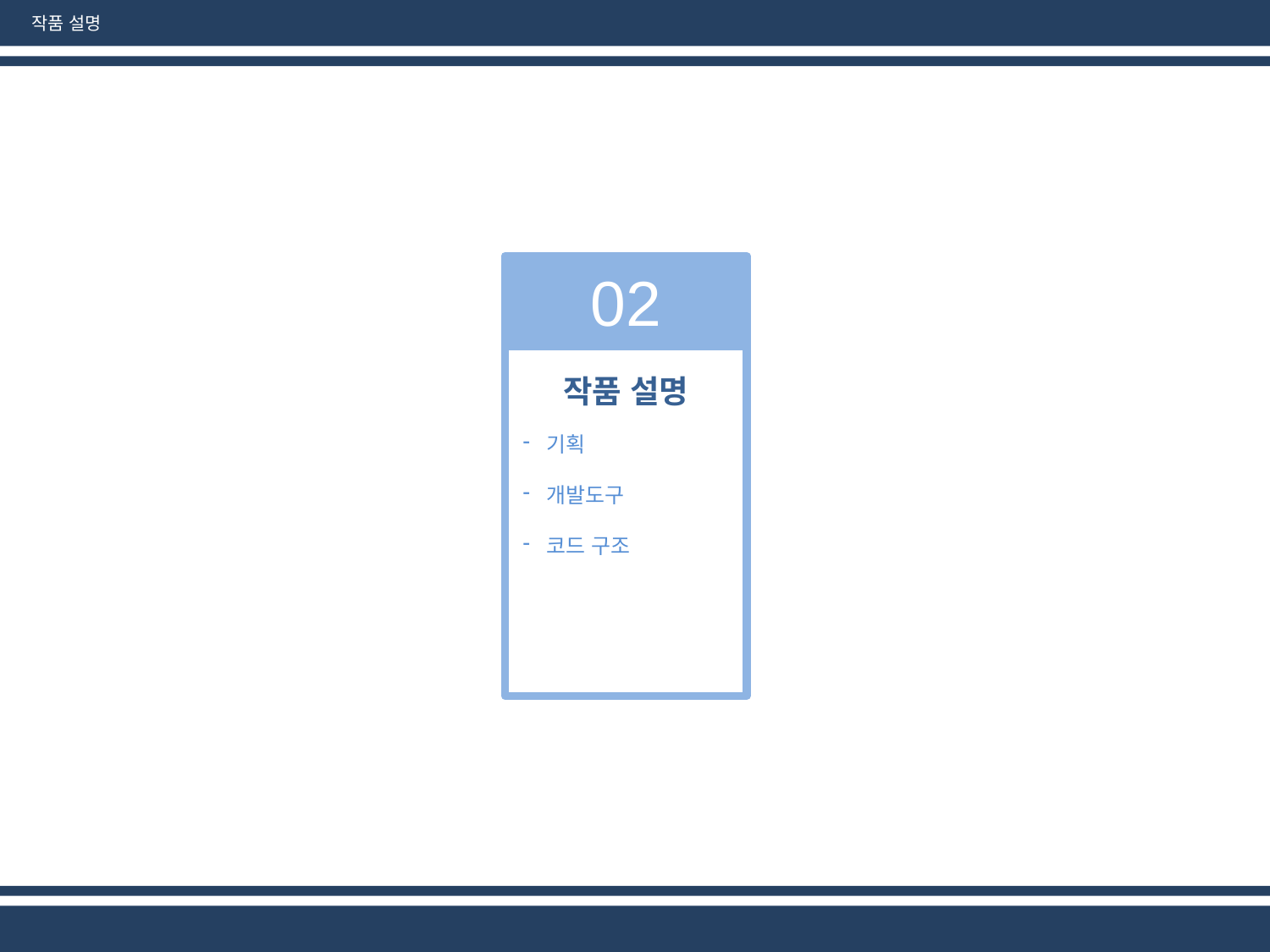

작품 설명

02

작품 설명
기획

개발도구

코드 구조